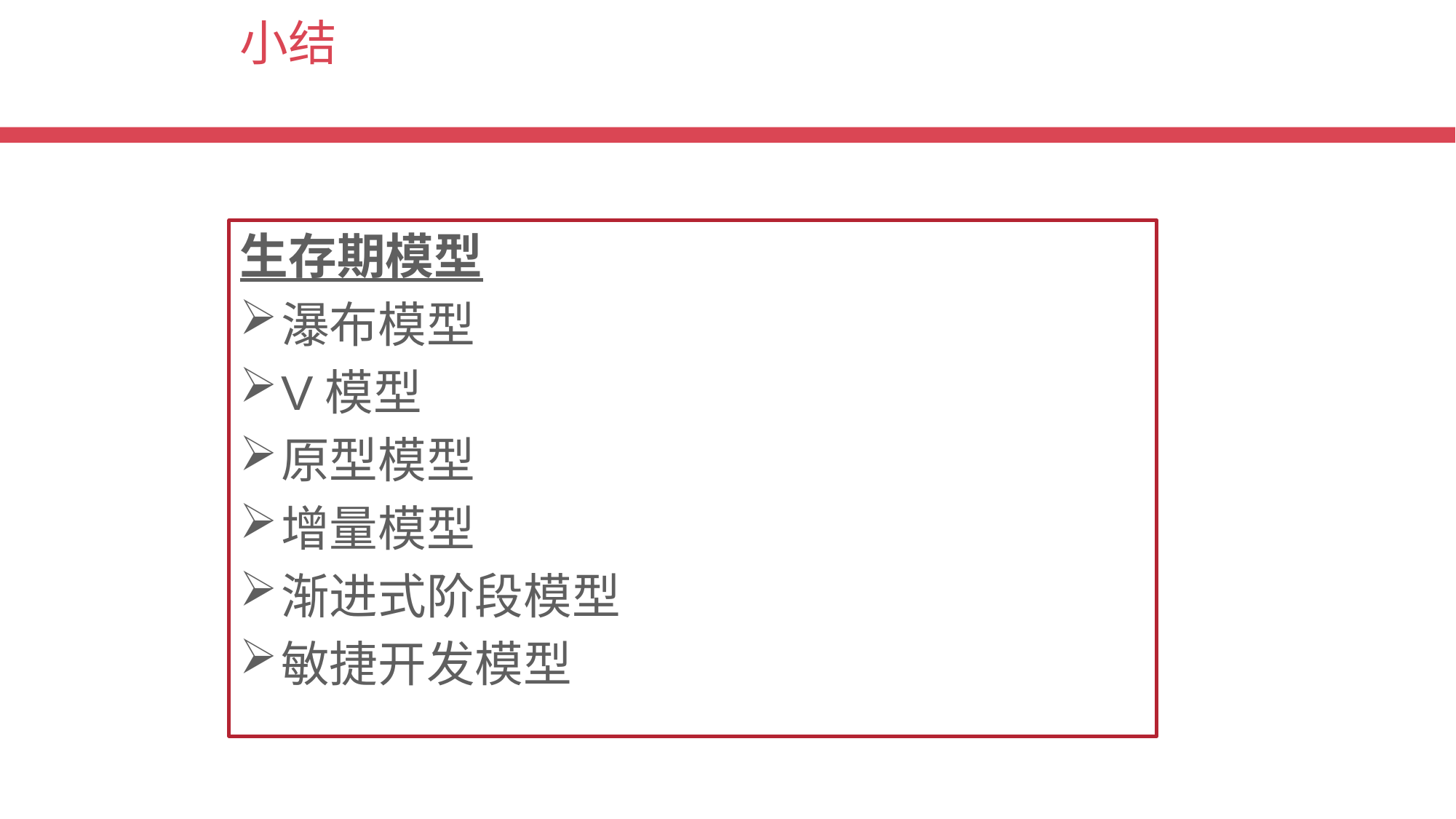

# 小结
生存期模型
瀑布模型
V模型
原型模型
增量模型
渐进式阶段模型
敏捷开发模型

108